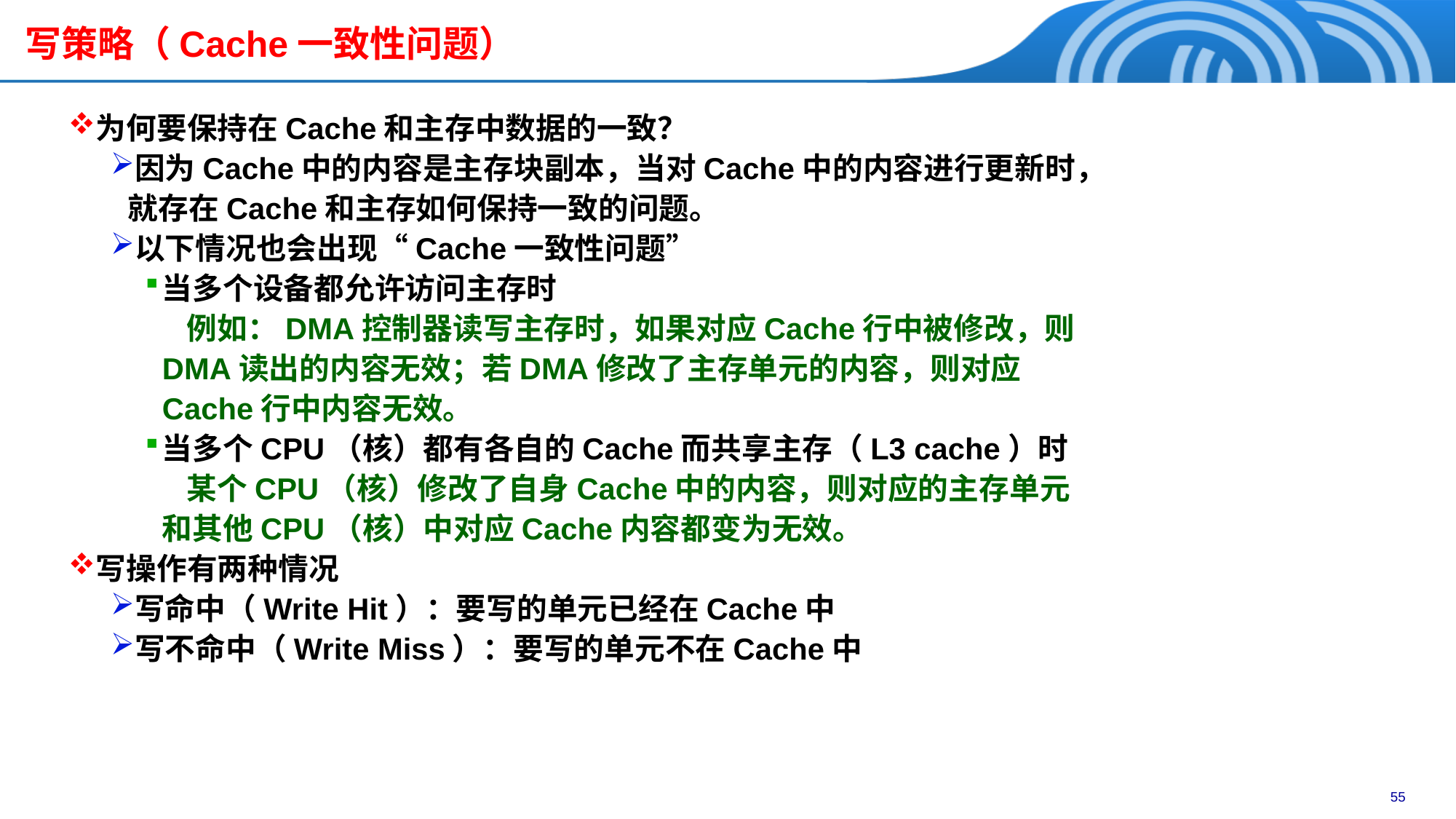

写策略（Cache一致性问题）
为何要保持在Cache和主存中数据的一致？
因为Cache中的内容是主存块副本，当对Cache中的内容进行更新时，就存在Cache和主存如何保持一致的问题。
以下情况也会出现“Cache一致性问题”
当多个设备都允许访问主存时
     例如：DMA控制器读写主存时，如果对应Cache行中被修改，则DMA读出的内容无效；若DMA修改了主存单元的内容，则对应Cache行中内容无效。
当多个CPU（核）都有各自的Cache而共享主存（L3 cache）时
     某个CPU（核）修改了自身Cache中的内容，则对应的主存单元和其他CPU（核）中对应Cache内容都变为无效。
写操作有两种情况
写命中（Write Hit）：要写的单元已经在Cache中
写不命中（Write Miss）：要写的单元不在Cache中